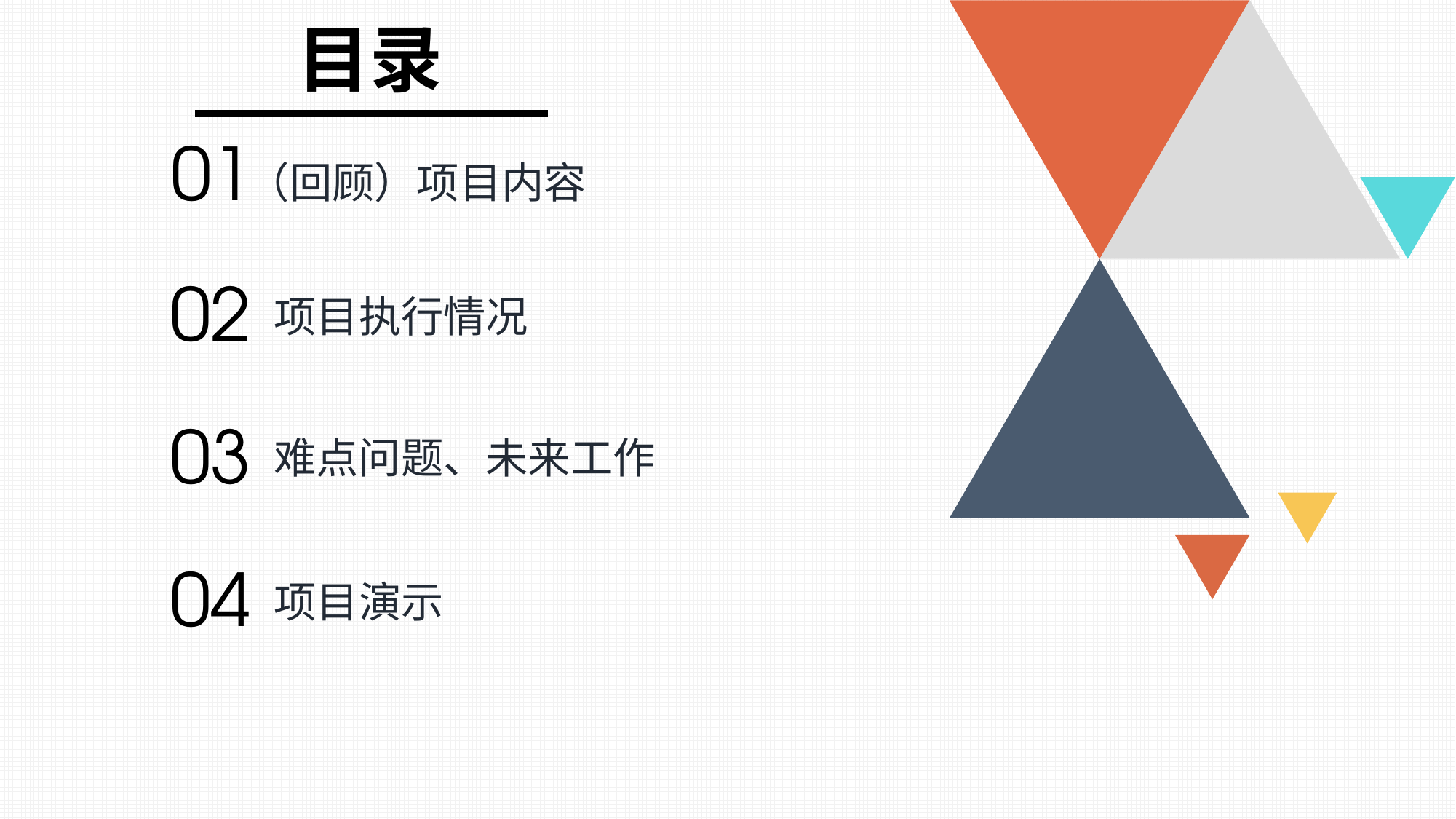

目录

01
（回顾）项目内容

02
项目执行情况
03
难点问题、未来工作

04
项目演示